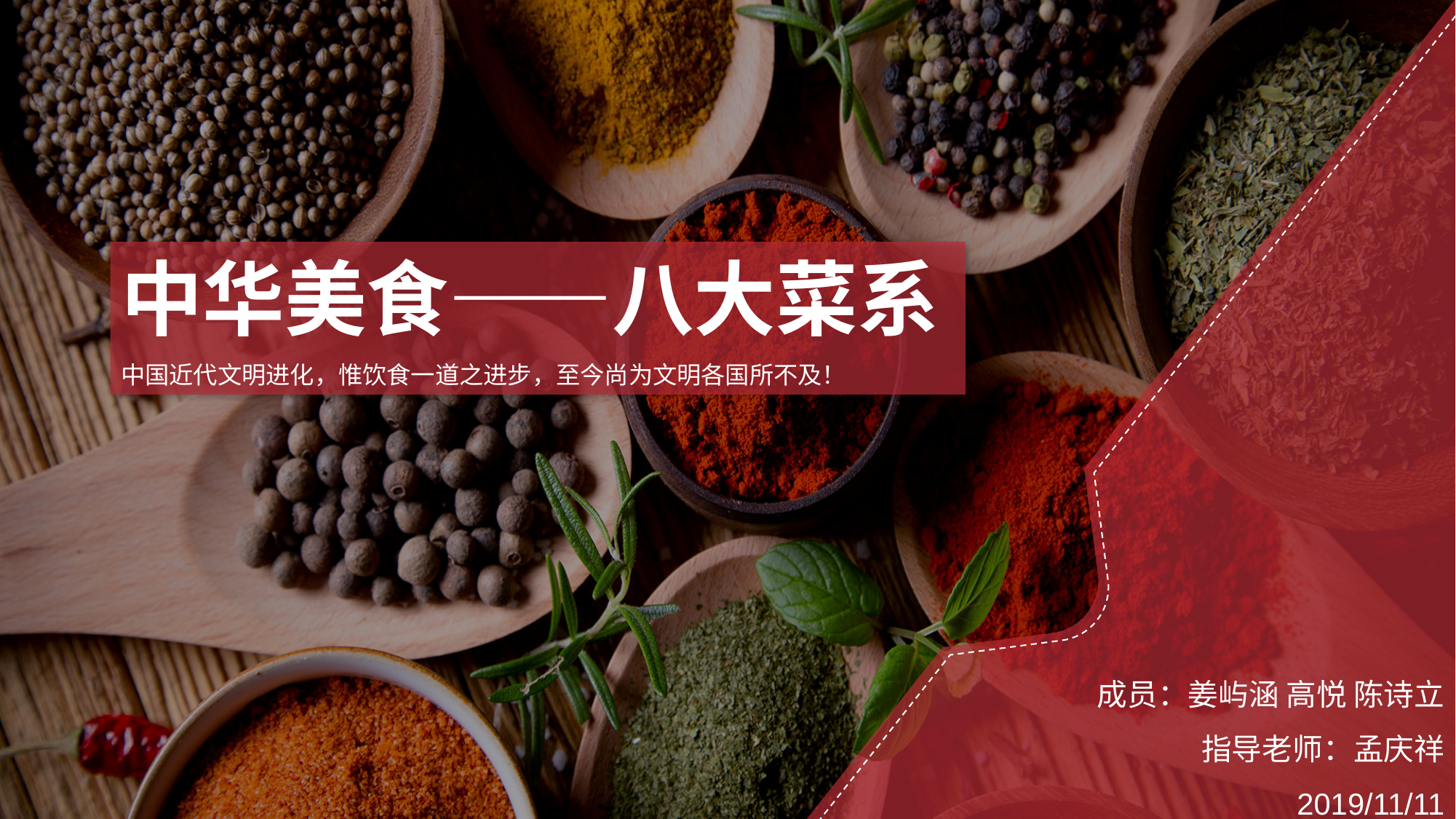

中华美食——八大菜系
中国近代文明进化，惟饮食一道之进步，至今尚为文明各国所不及！
成员：姜屿涵 高悦 陈诗立
指导老师：孟庆祥
2019/11/11